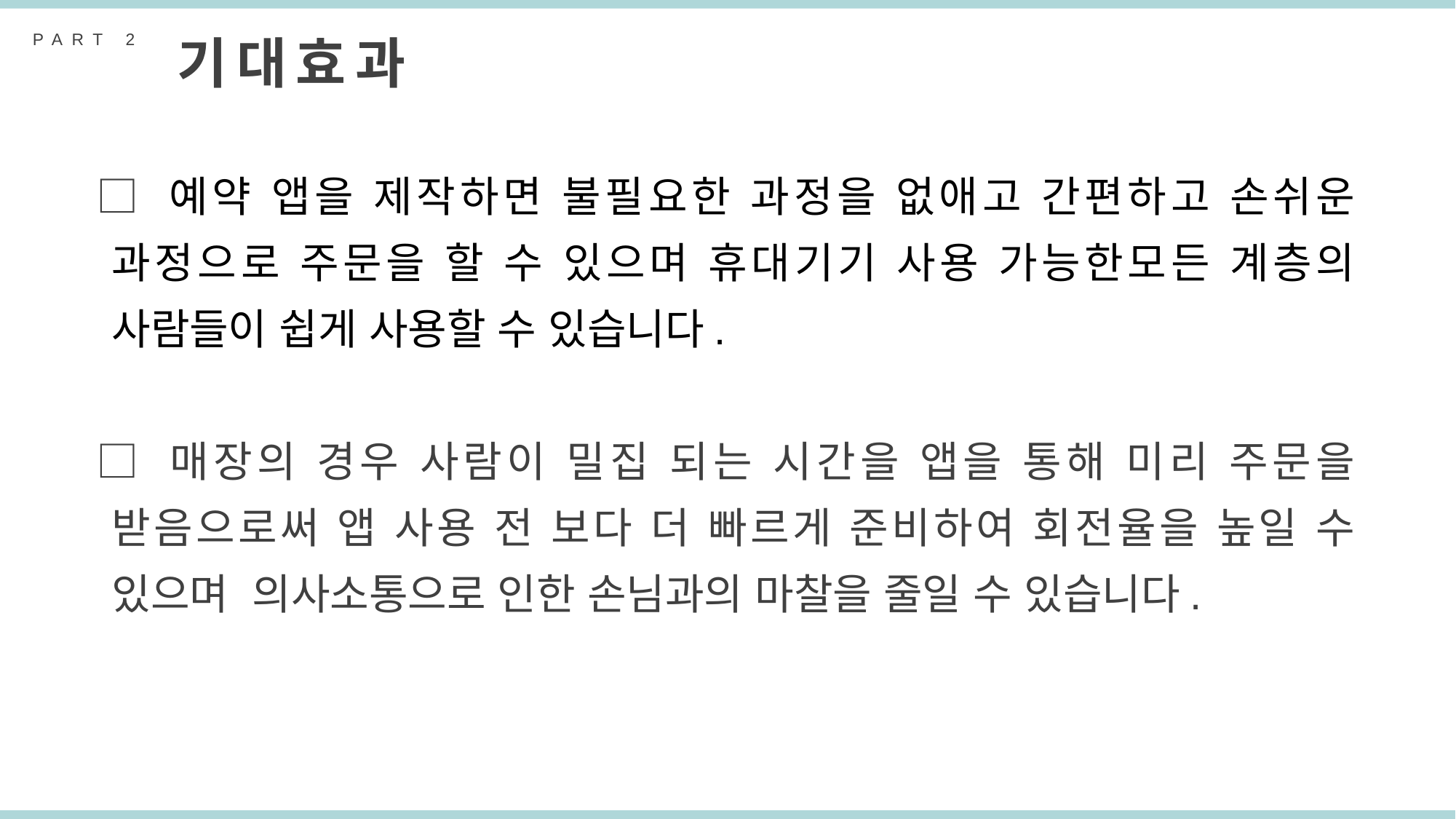

PART 2
기대효과
□ 예약 앱을 제작하면 불필요한 과정을 없애고 간편하고 손쉬운 과정으로 주문을 할 수 있으며 휴대기기 사용 가능한모든 계층의 사람들이 쉽게 사용할 수 있습니다.

□ 매장의 경우 사람이 밀집 되는 시간을 앱을 통해 미리 주문을 받음으로써 앱 사용 전 보다 더 빠르게 준비하여 회전율을 높일 수 있으며  의사소통으로 인한 손님과의 마찰을 줄일 수 있습니다.